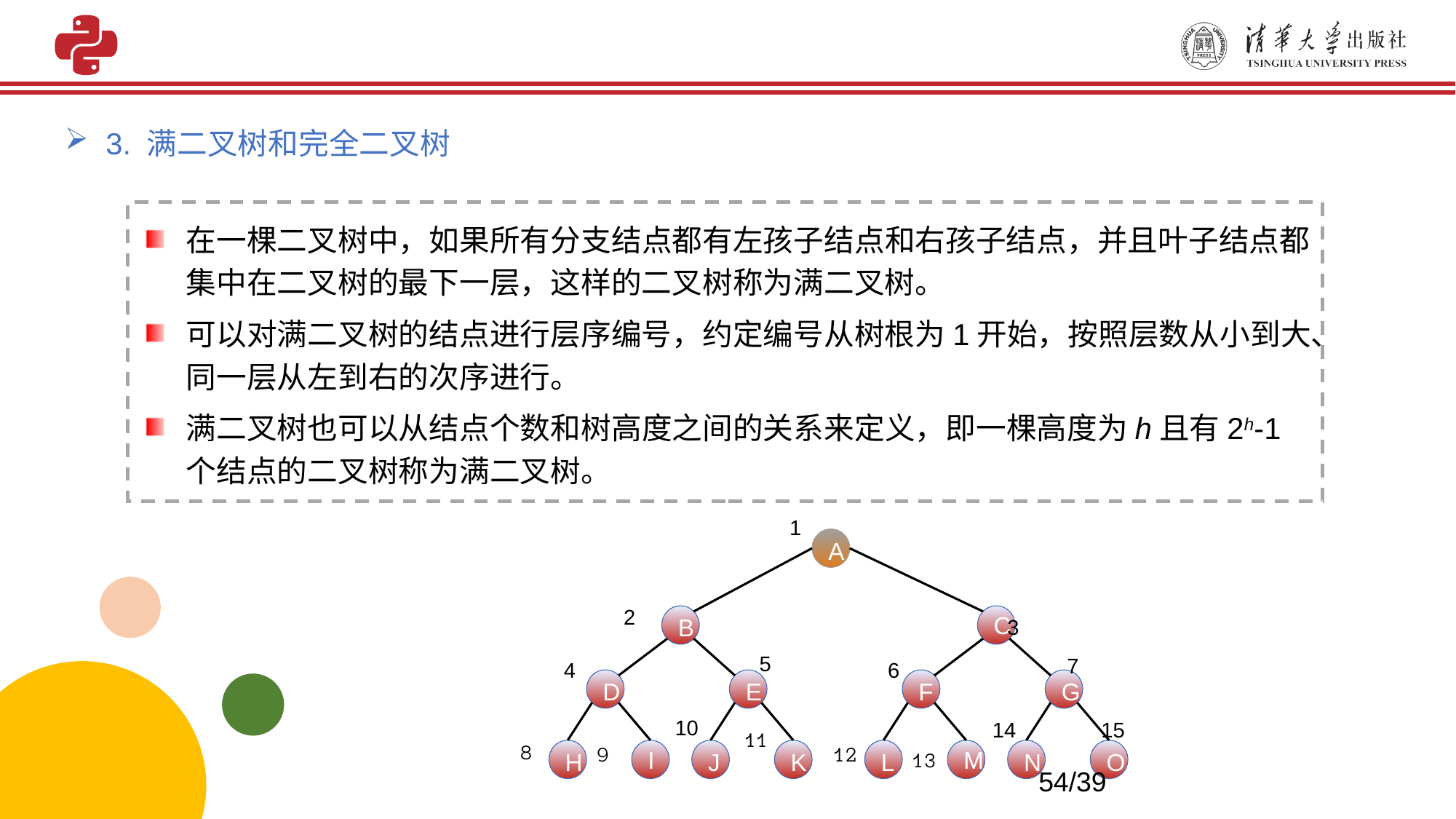

3. 满二叉树和完全二叉树
在一棵二叉树中，如果所有分支结点都有左孩子结点和右孩子结点，并且叶子结点都集中在二叉树的最下一层，这样的二叉树称为满二叉树。
可以对满二叉树的结点进行层序编号，约定编号从树根为1开始，按照层数从小到大、同一层从左到右的次序进行。
满二叉树也可以从结点个数和树高度之间的关系来定义，即一棵高度为h且有2h-1个结点的二叉树称为满二叉树。
1
A
2
B
C
3
5
7
6
4
D
E
F
G
10
14
15
11
8
13
H
I
J
K
12
L
M
N
O
9

54/39